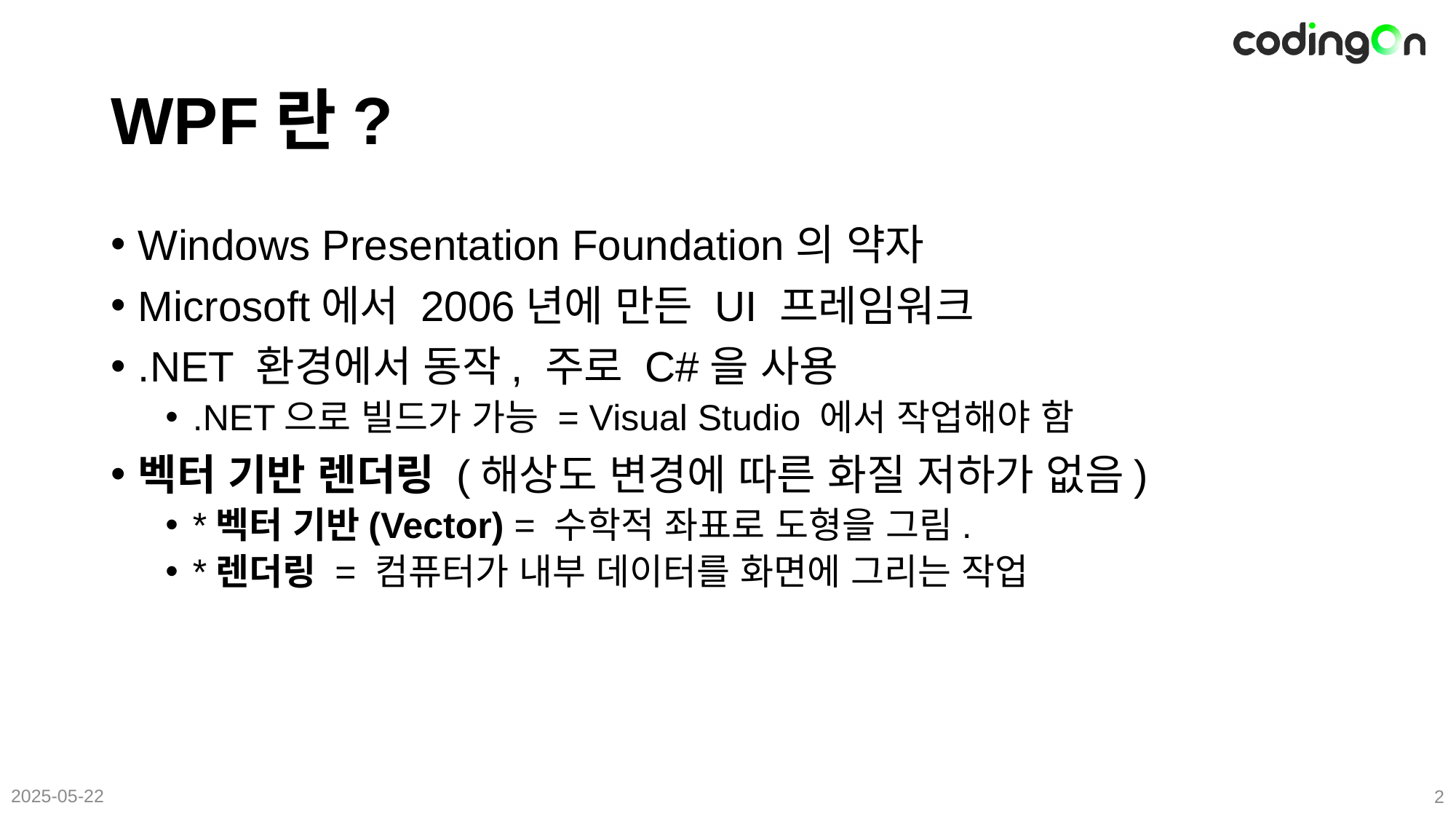

# WPF란?
Windows Presentation Foundation의 약자
Microsoft에서 2006년에 만든 UI 프레임워크
.NET 환경에서 동작, 주로 C#을 사용
.NET으로 빌드가 가능 = Visual Studio 에서 작업해야 함
벡터 기반 렌더링 (해상도 변경에 따른 화질 저하가 없음)
*벡터 기반(Vector) = 수학적 좌표로 도형을 그림.
*렌더링 = 컴퓨터가 내부 데이터를 화면에 그리는 작업

2025-05-22
2